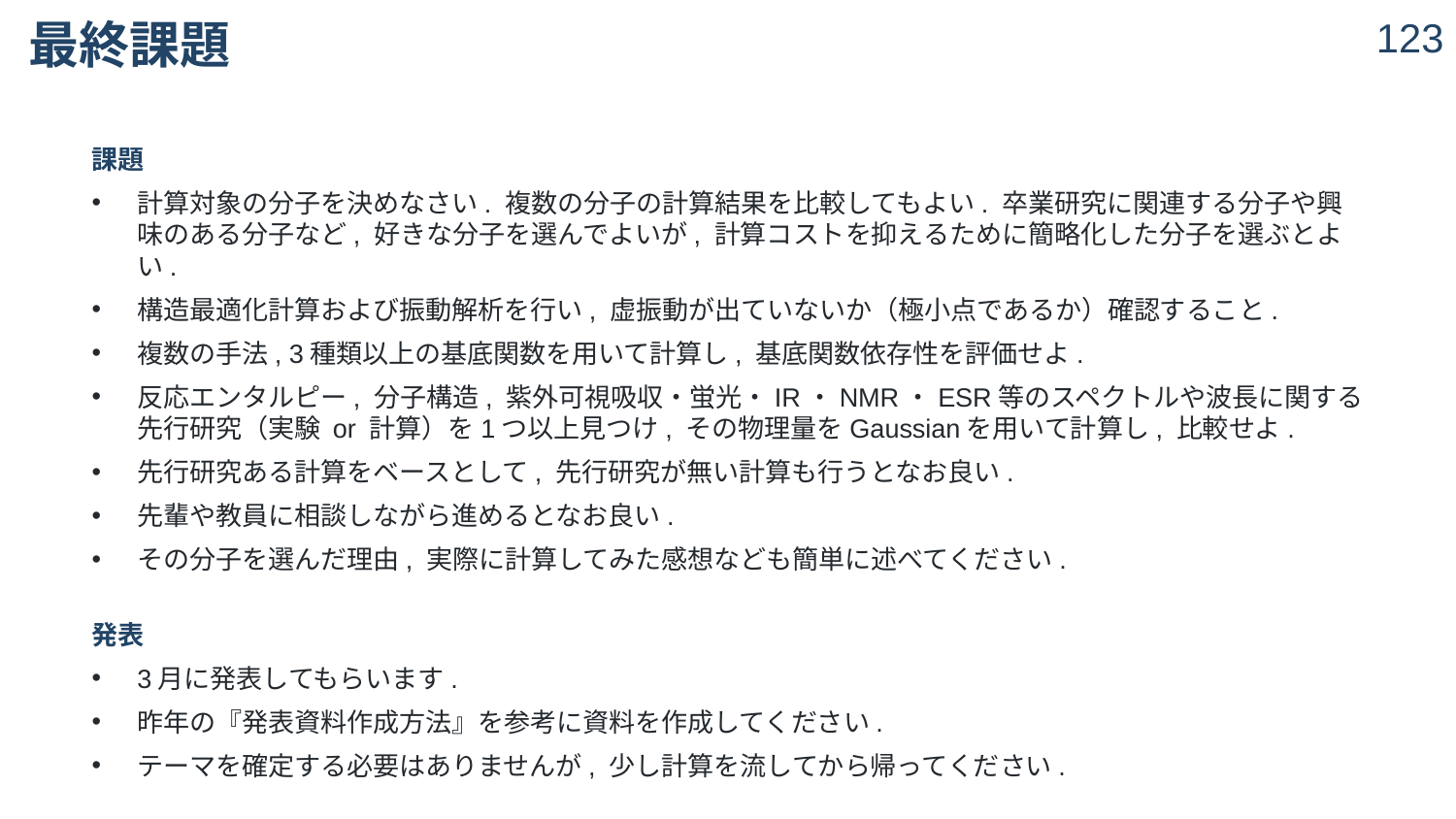

# 最終課題
123
123
課題
計算対象の分子を決めなさい. 複数の分子の計算結果を比較してもよい. 卒業研究に関連する分子や興味のある分子など, 好きな分子を選んでよいが, 計算コストを抑えるために簡略化した分子を選ぶとよい.
構造最適化計算および振動解析を行い, 虚振動が出ていないか（極小点であるか）確認すること.
複数の手法, 3種類以上の基底関数を用いて計算し, 基底関数依存性を評価せよ.
反応エンタルピー, 分子構造, 紫外可視吸収・蛍光・IR・NMR・ESR等のスペクトルや波長に関する
先行研究（実験 or 計算）を1つ以上見つけ, その物理量をGaussianを用いて計算し, 比較せよ.
先行研究ある計算をベースとして, 先行研究が無い計算も行うとなお良い.
先輩や教員に相談しながら進めるとなお良い.
その分子を選んだ理由, 実際に計算してみた感想なども簡単に述べてください.
発表
3月に発表してもらいます.
昨年の『発表資料作成方法』を参考に資料を作成してください.
テーマを確定する必要はありませんが, 少し計算を流してから帰ってください.